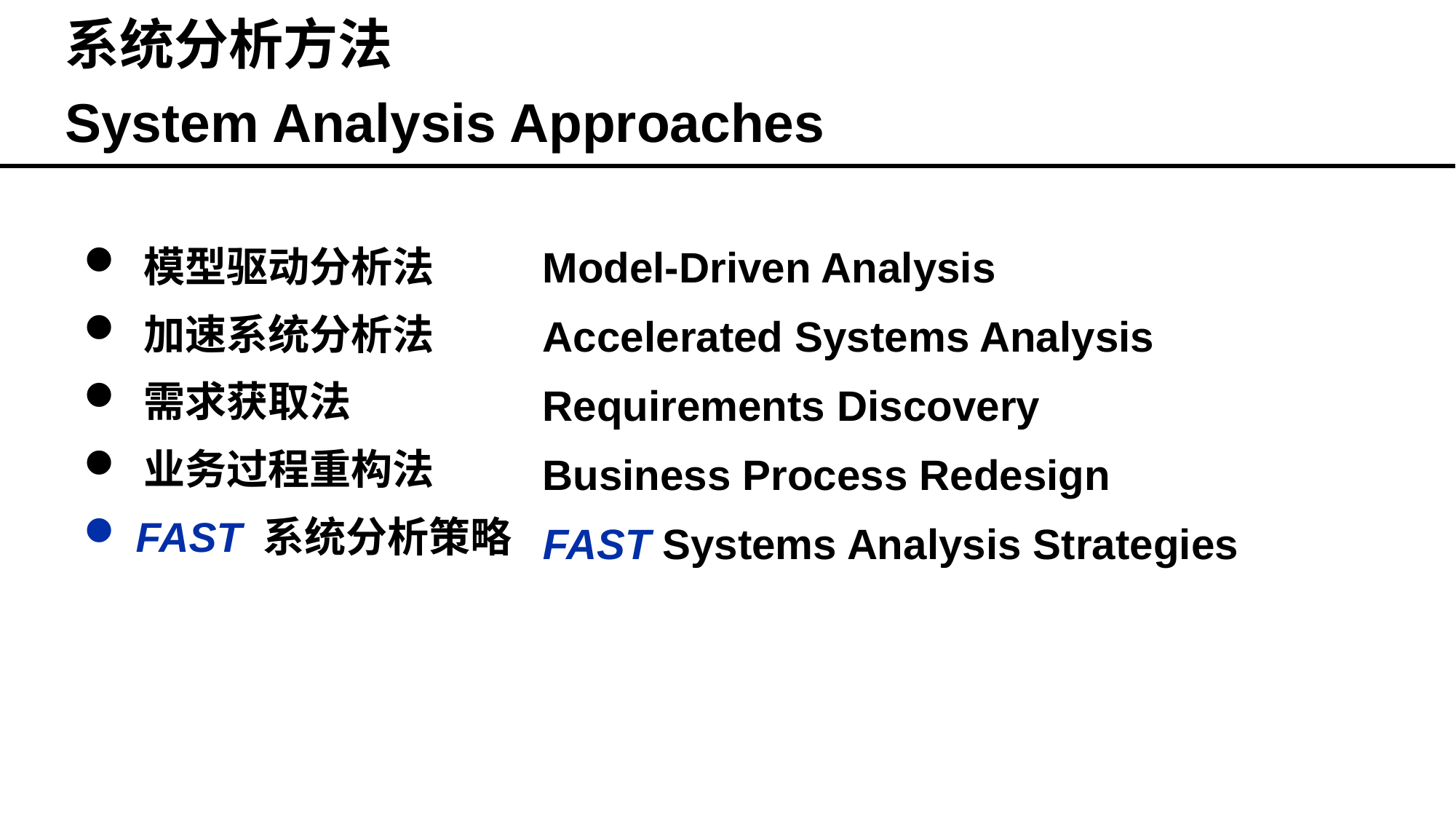

系统分析方法
System Analysis Approaches
 模型驱动分析法
 加速系统分析法
 需求获取法
 业务过程重构法
 FAST 系统分析策略
Model-Driven Analysis
Accelerated Systems Analysis
Requirements Discovery
Business Process Redesign
FAST Systems Analysis Strategies